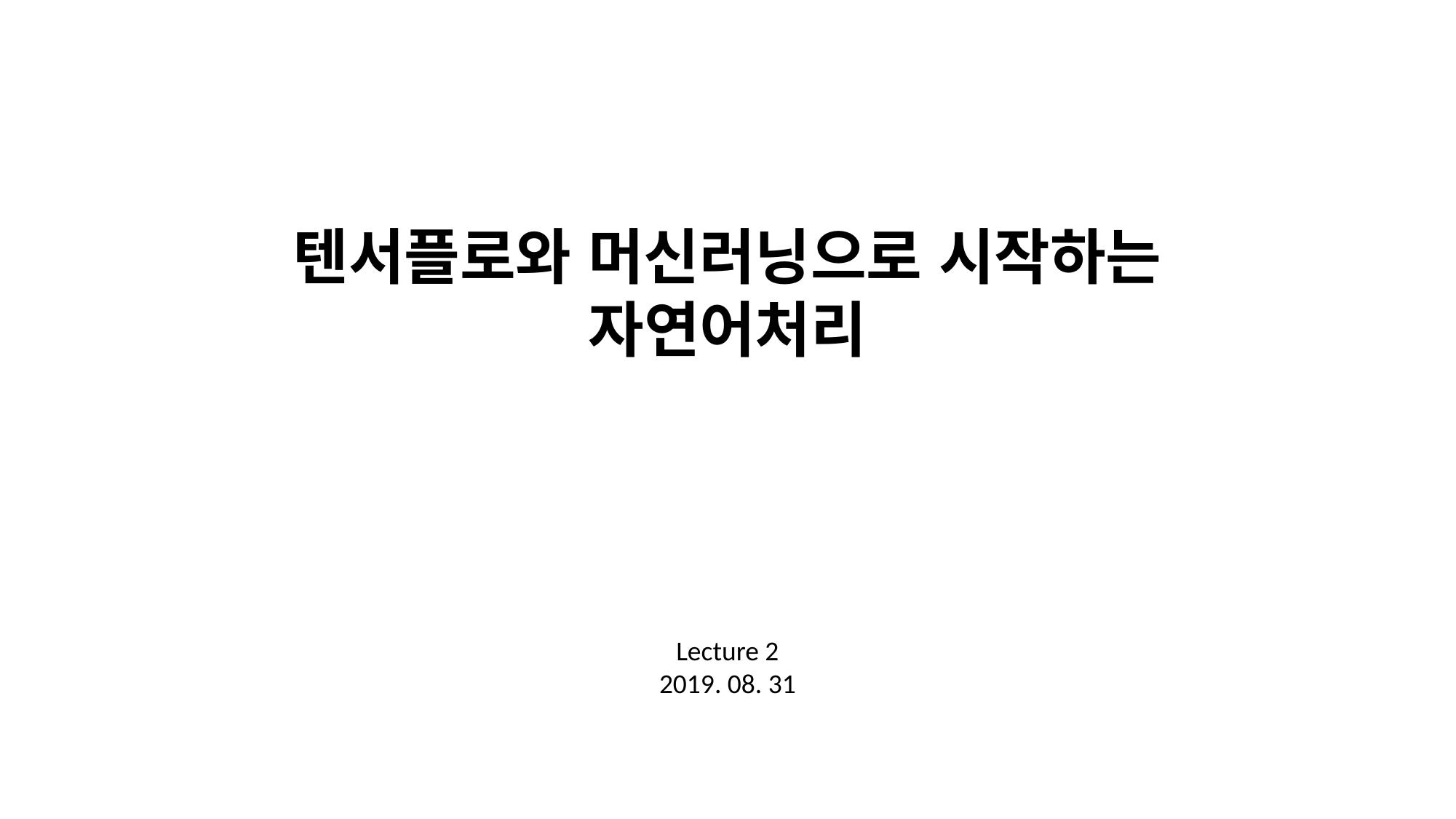

텐서플로와 머신러닝으로 시작하는 자연어처리

Lecture 2
2019. 08. 31